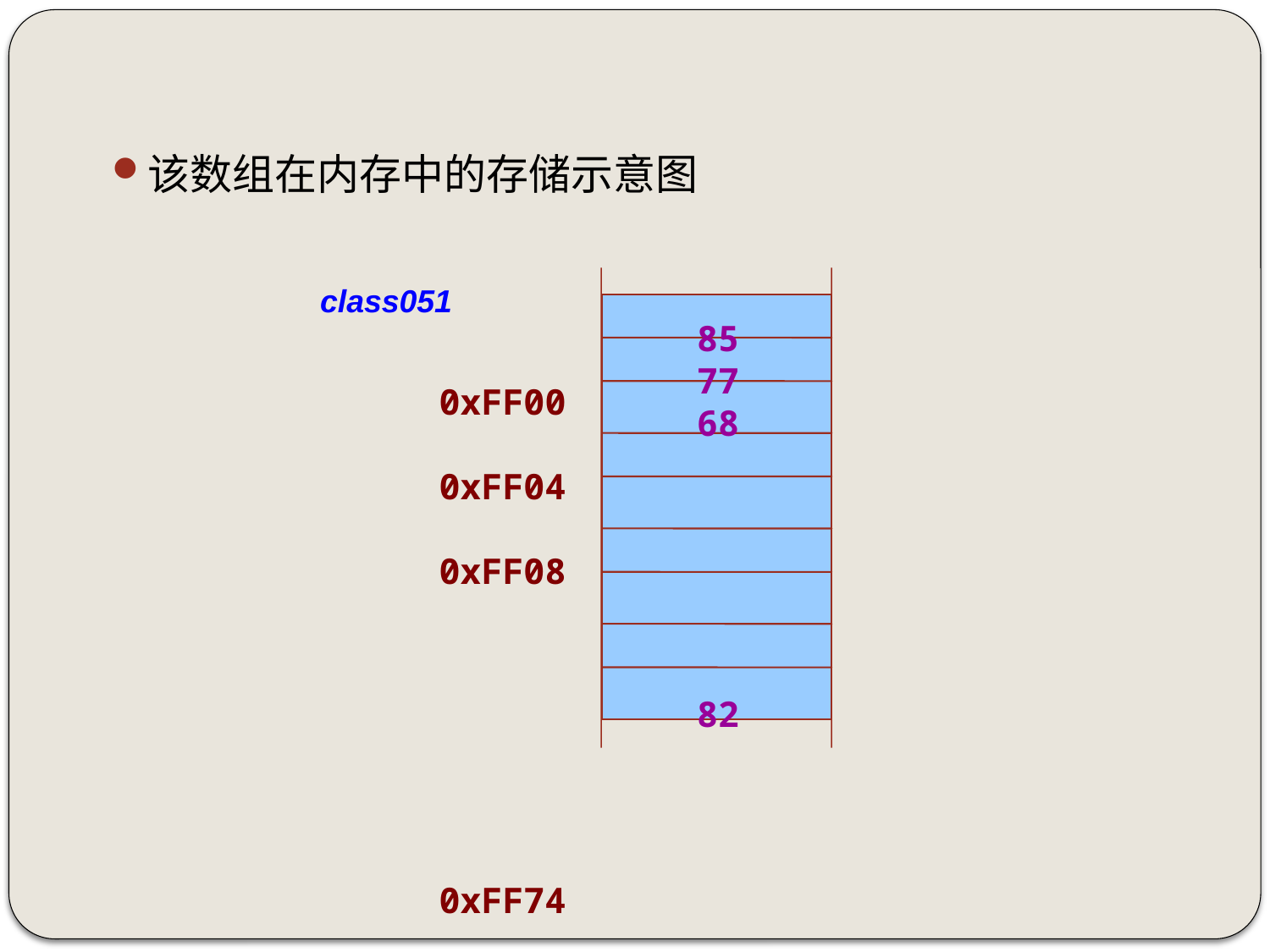

该数组在内存中的存储示意图

  85
  77
  68

  82

  0xFF00
  0xFF04
  0xFF08

  0xFF74
class051